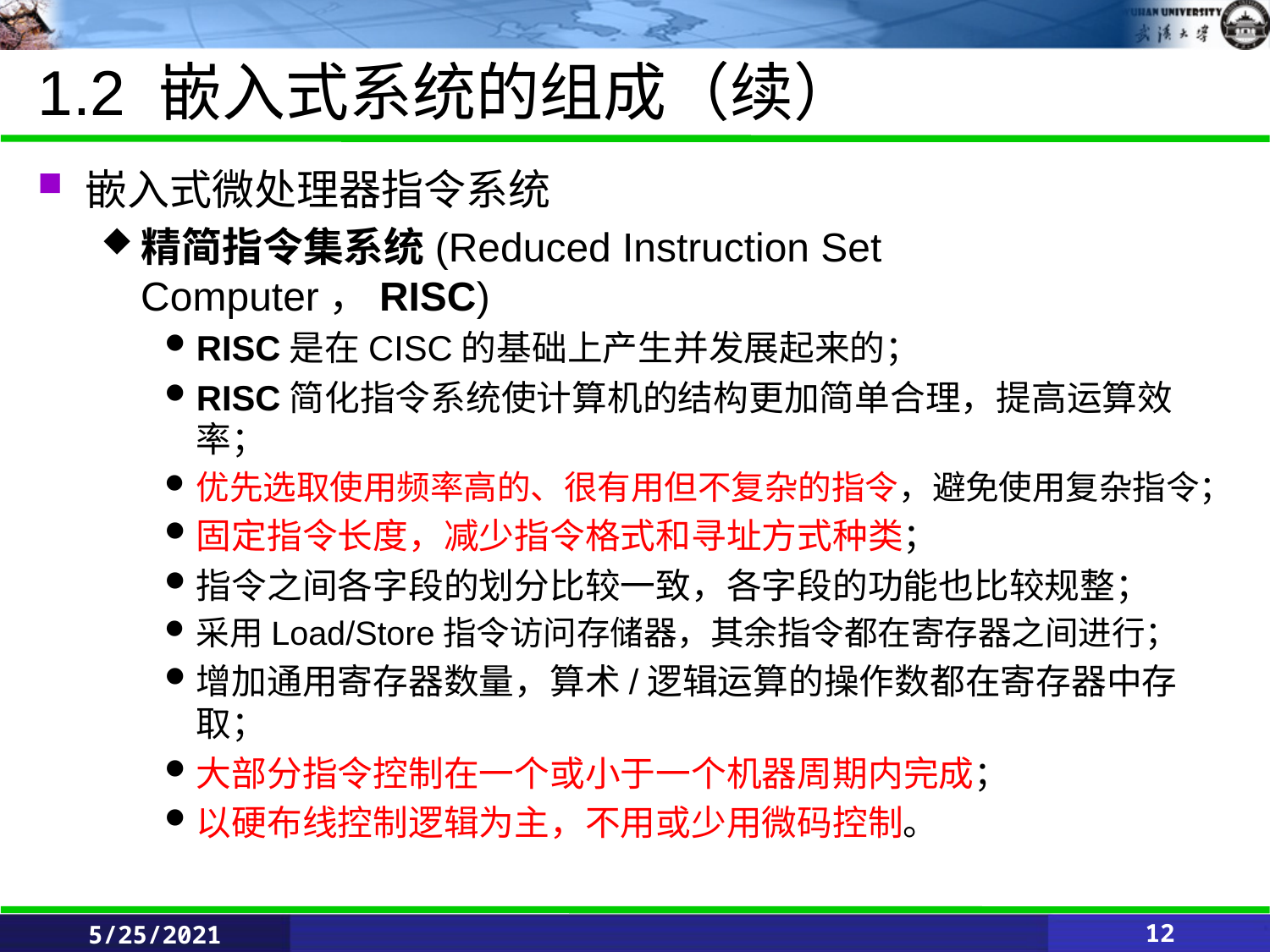

# 1.2 嵌入式系统的组成（续）
嵌入式微处理器指令系统
精简指令集系统(Reduced Instruction Set Computer，RISC)
RISC是在CISC的基础上产生并发展起来的；
RISC简化指令系统使计算机的结构更加简单合理，提高运算效率；
优先选取使用频率高的、很有用但不复杂的指令，避免使用复杂指令；
固定指令长度，减少指令格式和寻址方式种类；
指令之间各字段的划分比较一致，各字段的功能也比较规整；
采用Load/Store指令访问存储器，其余指令都在寄存器之间进行；
增加通用寄存器数量，算术/逻辑运算的操作数都在寄存器中存取；
大部分指令控制在一个或小于一个机器周期内完成；
以硬布线控制逻辑为主，不用或少用微码控制。
5/25/2021

12